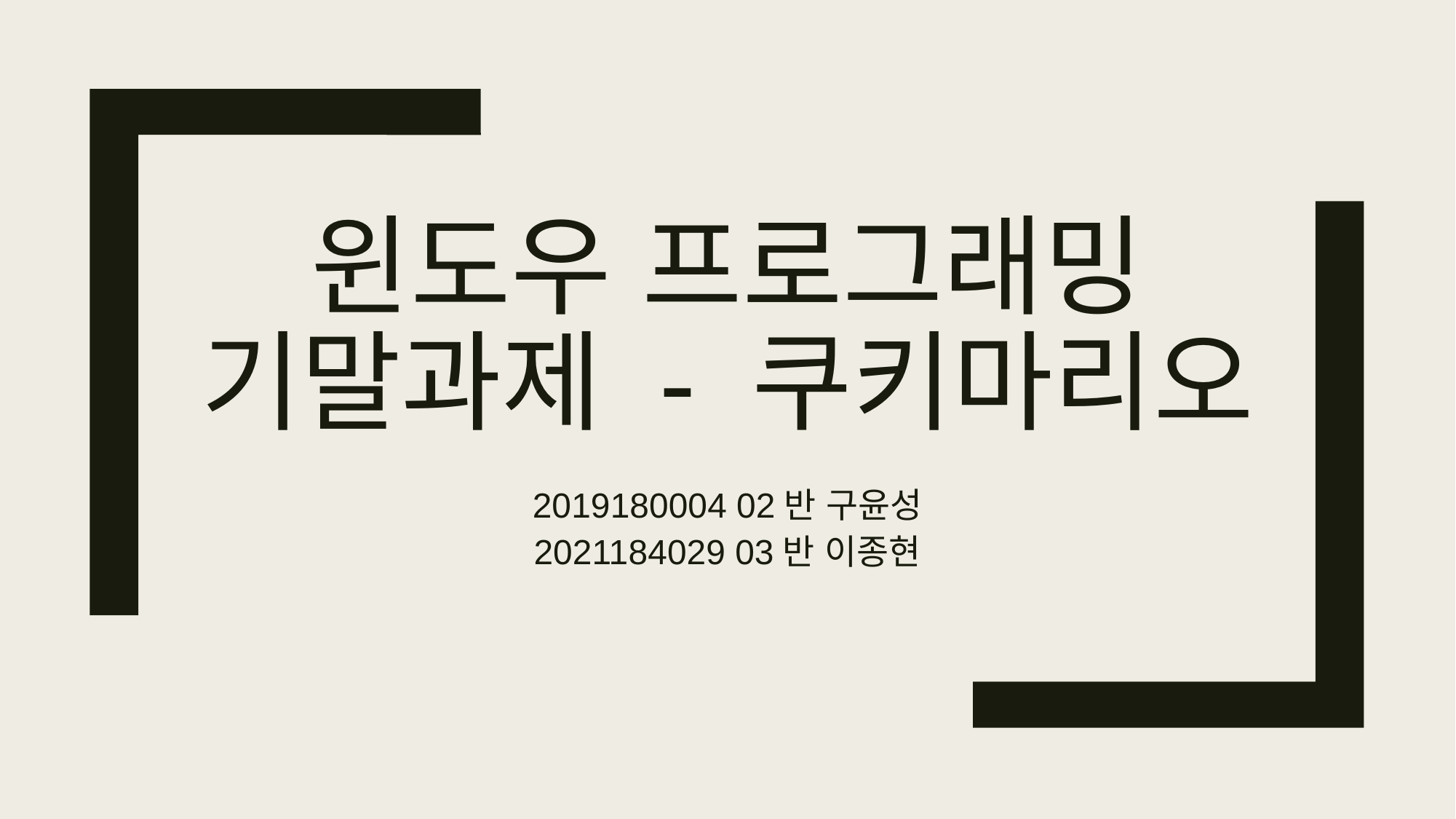

# 윈도우 프로그래밍 기말과제 - 쿠키마리오
2019180004 02반 구윤성
2021184029 03반 이종현